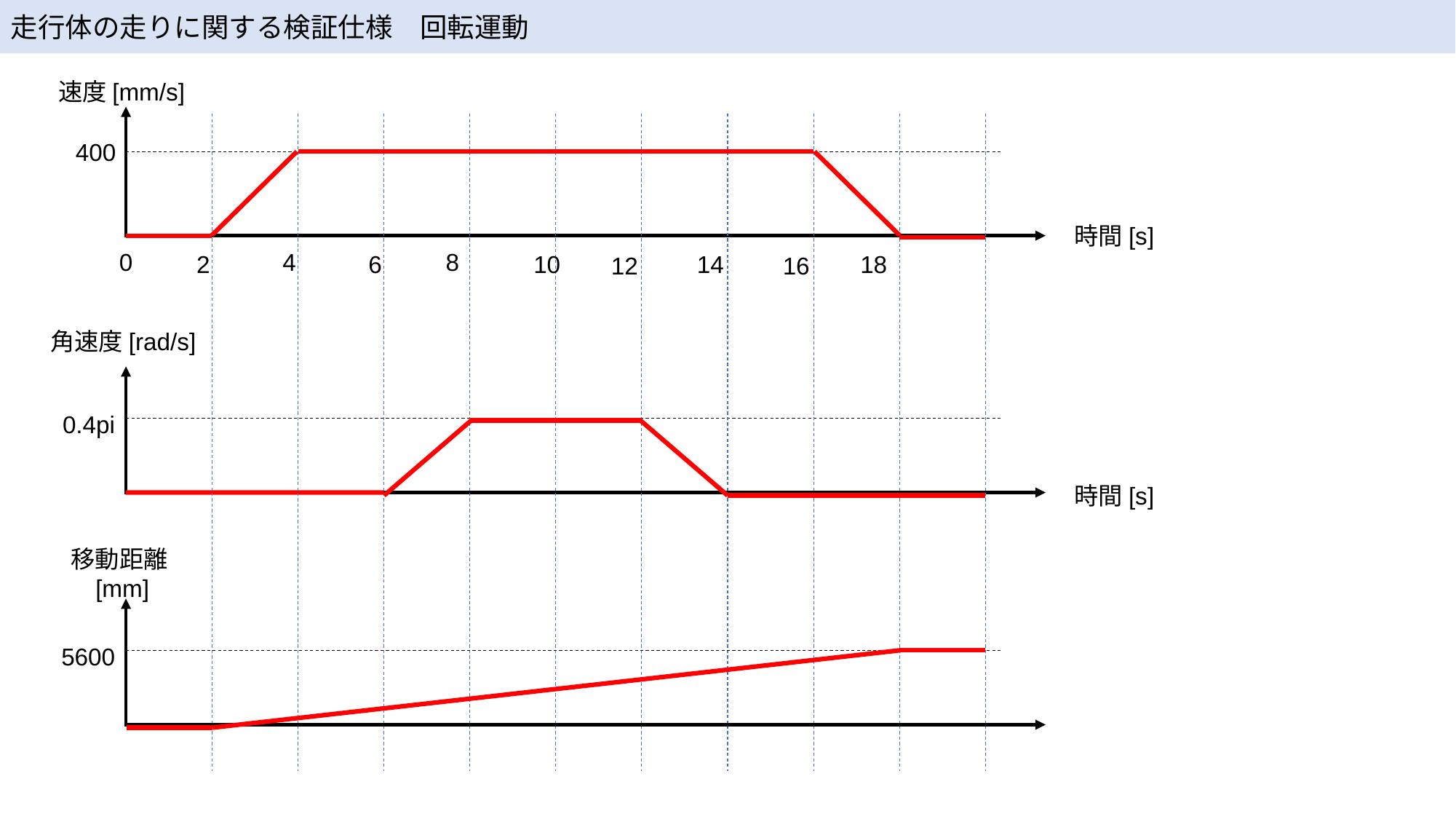

走行体の走りに関する検証仕様　回転運動
速度[mm/s]

400
時間[s]
0
4
8
2
6
10
14
18
12
16
角速度[rad/s]

0.4pi
時間[s]
移動距離[mm]

5600